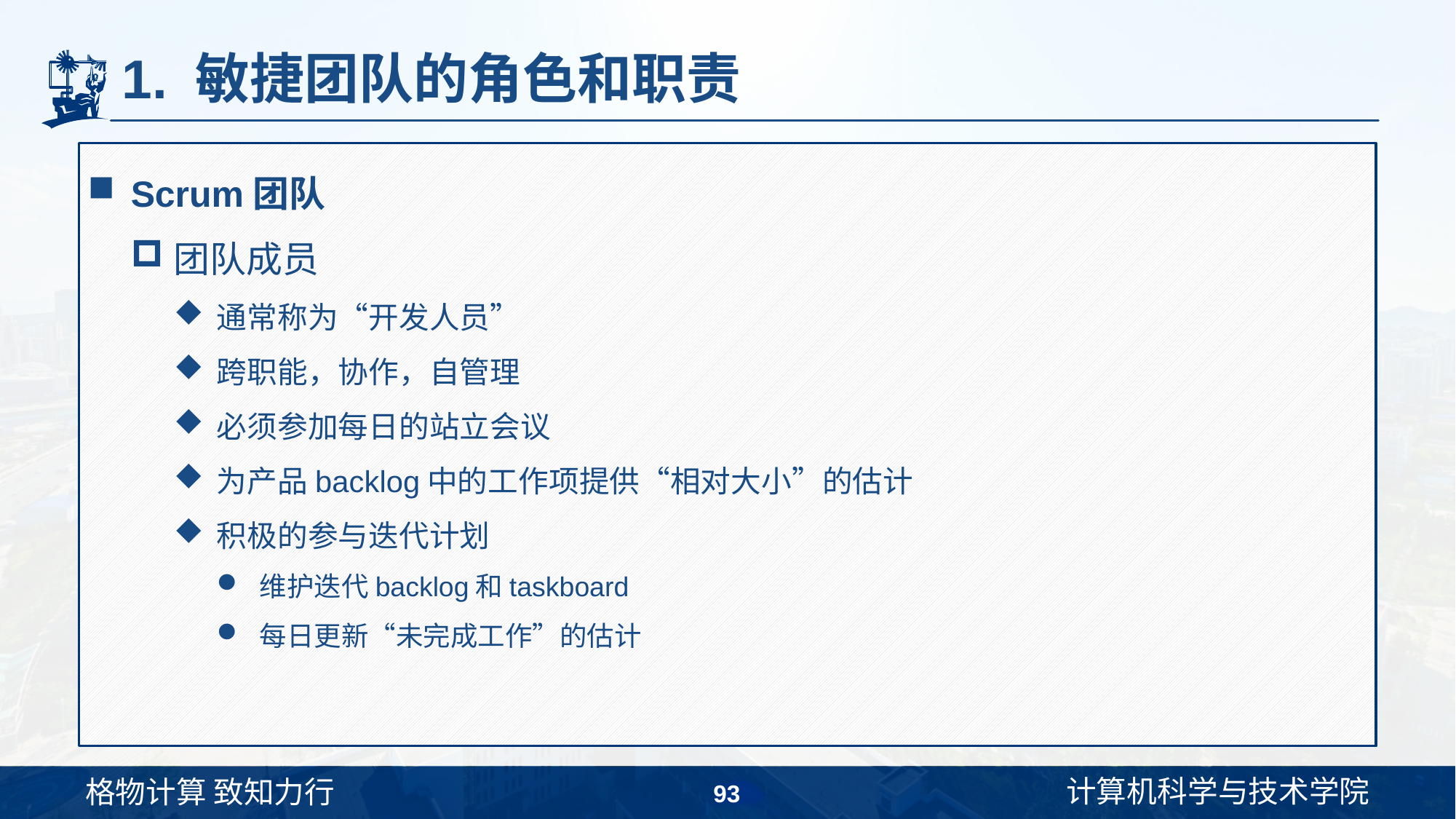

# 1. 敏捷团队的角色和职责
Scrum团队
团队成员
通常称为“开发人员”
跨职能，协作，自管理
必须参加每日的站立会议
为产品backlog中的工作项提供“相对大小”的估计
积极的参与迭代计划
维护迭代backlog和taskboard
每日更新“未完成工作”的估计

93